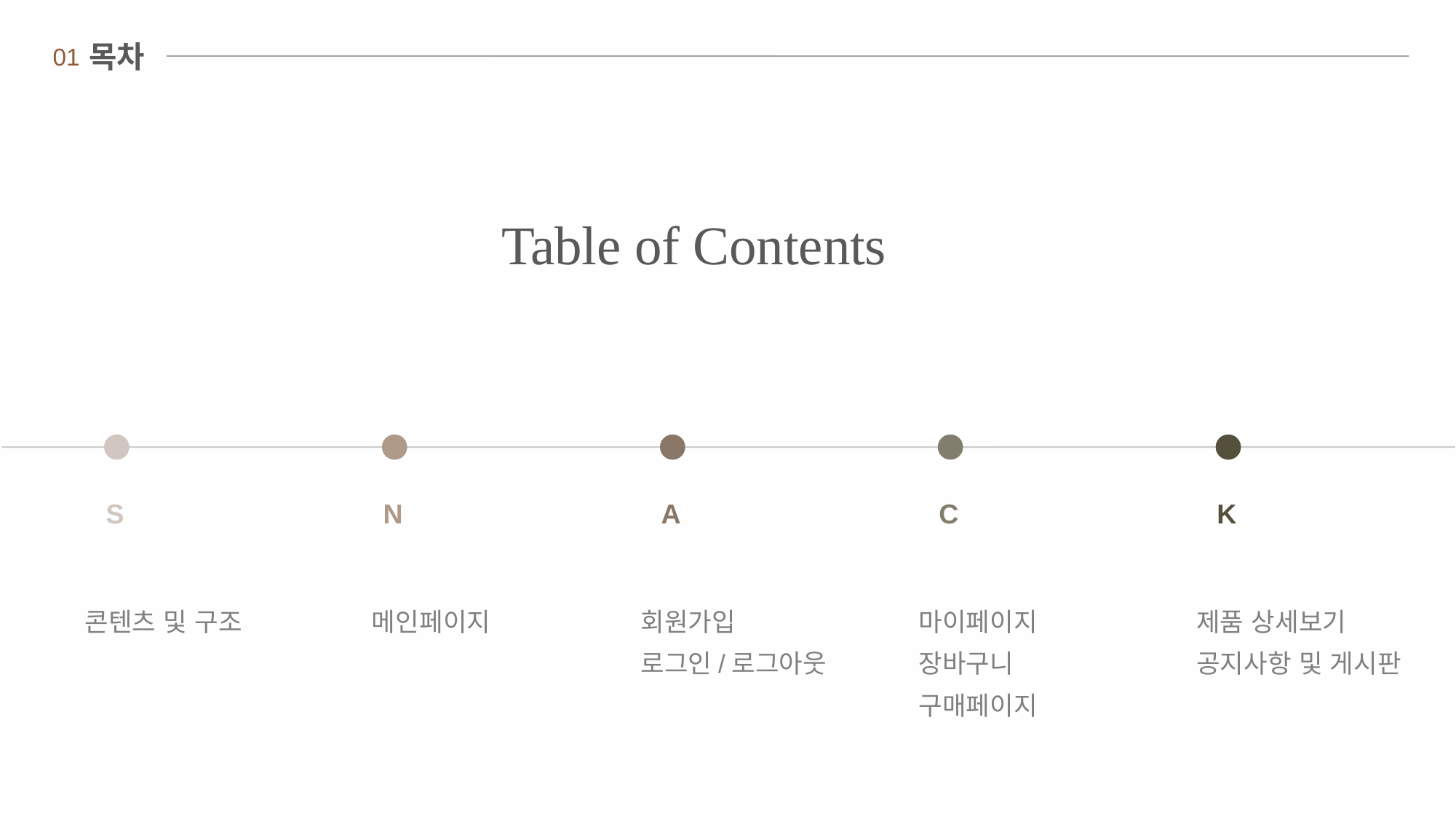

목차

01
Table of Contents

S
N
A
C
K
메인페이지

회원가입
로그인/로그아웃
마이페이지
장바구니
구매페이지
제품 상세보기
공지사항 및 게시판
콘텐츠 및 구조